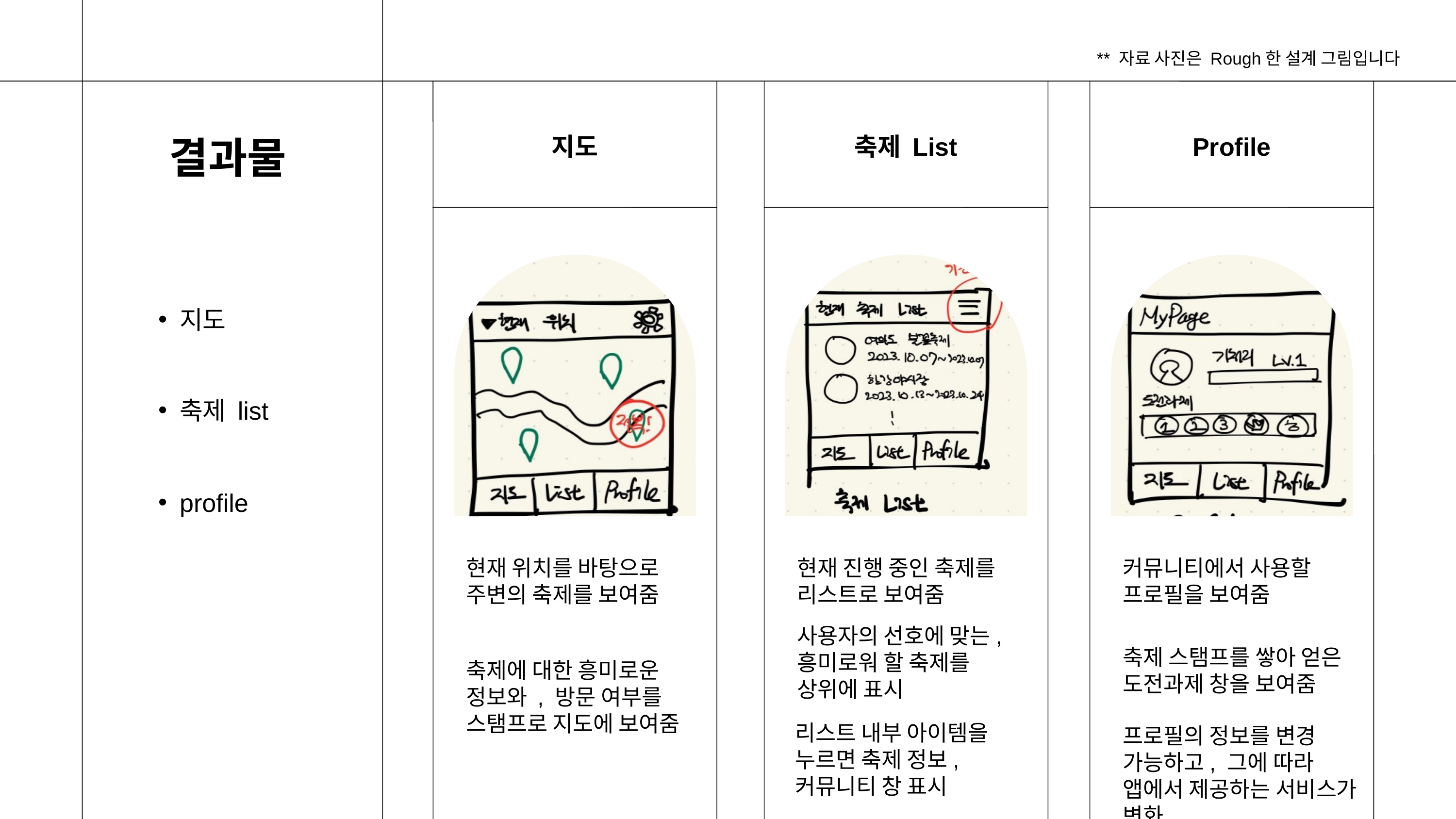

** 자료 사진은 Rough한 설계 그림입니다

지도
축제 List
Profile
결과물

지도
축제 list

profile
현재 위치를 바탕으로
주변의 축제를 보여줌
현재 진행 중인 축제를
리스트로 보여줌
커뮤니티에서 사용할
프로필을 보여줌
사용자의 선호에 맞는,
흥미로워 할 축제를
상위에 표시
축제 스탬프를 쌓아 얻은 도전과제 창을 보여줌
축제에 대한 흥미로운
정보와 , 방문 여부를
스탬프로 지도에 보여줌
리스트 내부 아이템을 누르면 축제 정보, 커뮤니티 창 표시
프로필의 정보를 변경 가능하고, 그에 따라 앱에서 제공하는 서비스가 변화